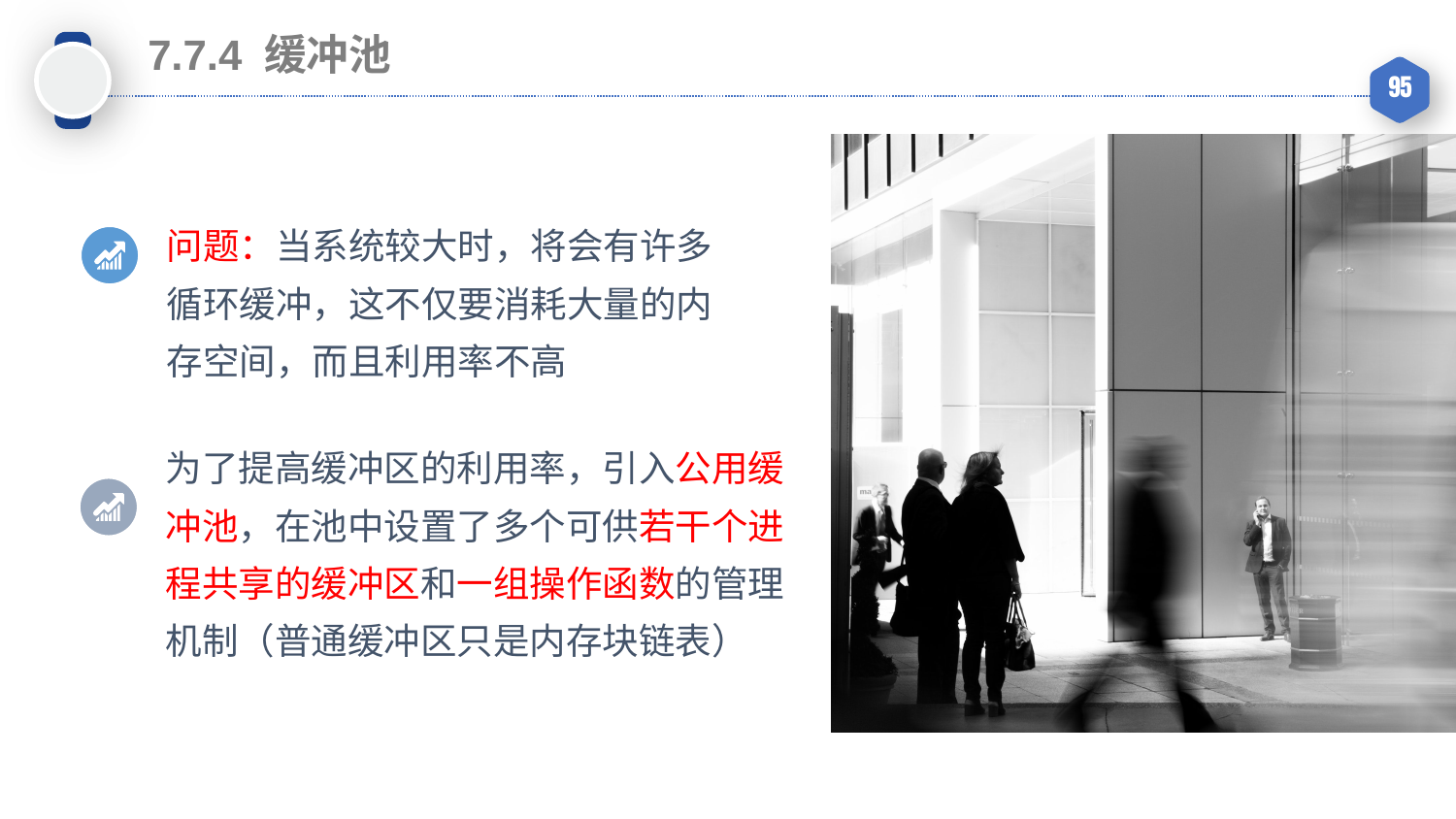

7.7.4 缓冲池

问题：当系统较大时，将会有许多循环缓冲，这不仅要消耗大量的内存空间，而且利用率不高
为了提高缓冲区的利用率，引入公用缓冲池，在池中设置了多个可供若干个进程共享的缓冲区和一组操作函数的管理机制（普通缓冲区只是内存块链表）